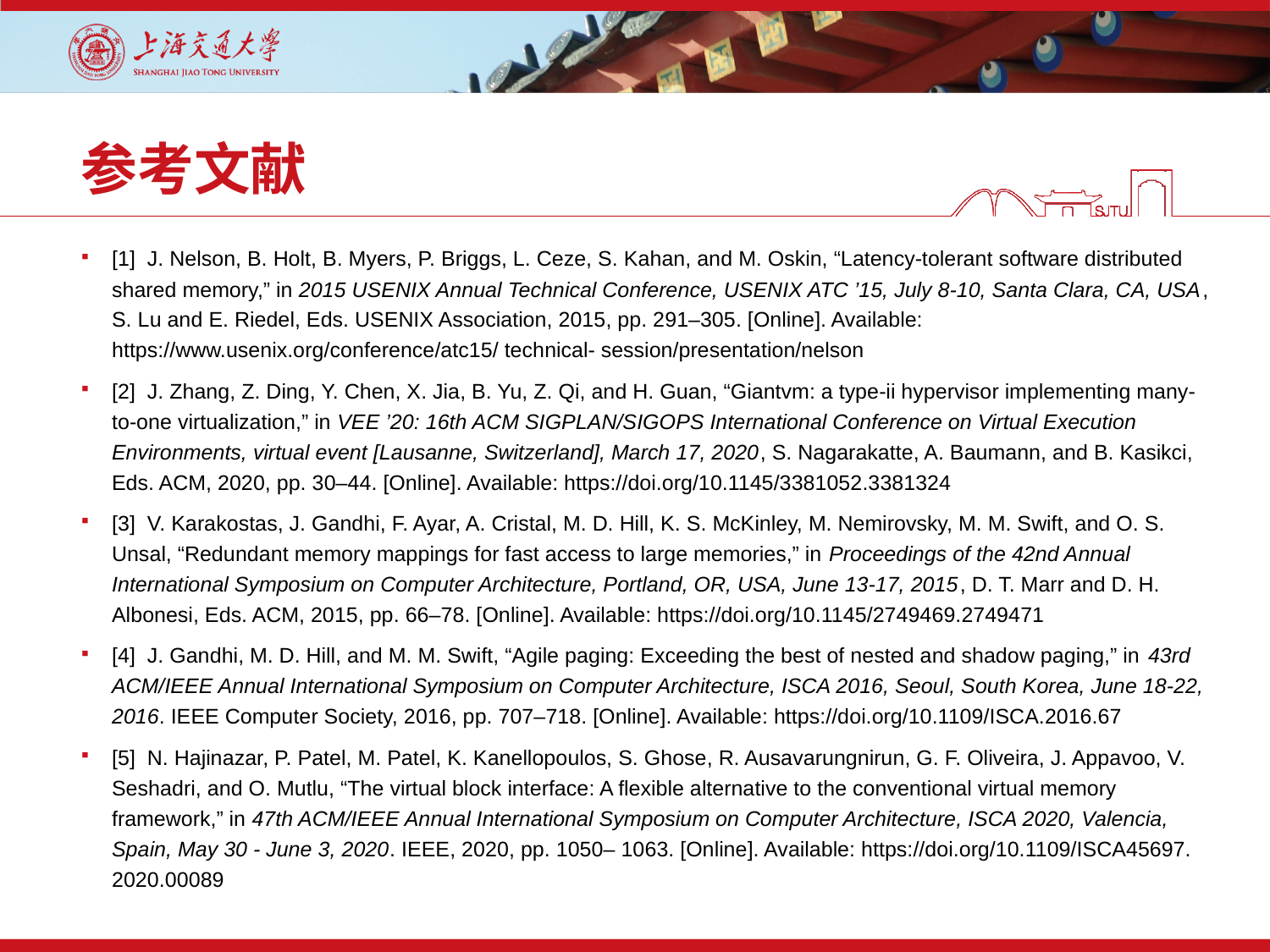

# 参考文献
[1]  J. Nelson, B. Holt, B. Myers, P. Briggs, L. Ceze, S. Kahan, and M. Oskin, “Latency-tolerant software distributed shared memory,” in 2015 USENIX Annual Technical Conference, USENIX ATC ’15, July 8-10, Santa Clara, CA, USA, S. Lu and E. Riedel, Eds. USENIX Association, 2015, pp. 291–305. [Online]. Available: https://www.usenix.org/conference/atc15/ technical- session/presentation/nelson
[2]  J. Zhang, Z. Ding, Y. Chen, X. Jia, B. Yu, Z. Qi, and H. Guan, “Giantvm: a type-ii hypervisor implementing many- to-one virtualization,” in VEE ’20: 16th ACM SIGPLAN/SIGOPS International Conference on Virtual Execution Environments, virtual event [Lausanne, Switzerland], March 17, 2020, S. Nagarakatte, A. Baumann, and B. Kasikci, Eds. ACM, 2020, pp. 30–44. [Online]. Available: https://doi.org/10.1145/3381052.3381324
[3]  V. Karakostas, J. Gandhi, F. Ayar, A. Cristal, M. D. Hill, K. S. McKinley, M. Nemirovsky, M. M. Swift, and O. S. Unsal, “Redundant memory mappings for fast access to large memories,” in Proceedings of the 42nd Annual International Symposium on Computer Architecture, Portland, OR, USA, June 13-17, 2015, D. T. Marr and D. H. Albonesi, Eds. ACM, 2015, pp. 66–78. [Online]. Available: https://doi.org/10.1145/2749469.2749471
[4]  J. Gandhi, M. D. Hill, and M. M. Swift, “Agile paging: Exceeding the best of nested and shadow paging,” in 43rd ACM/IEEE Annual International Symposium on Computer Architecture, ISCA 2016, Seoul, South Korea, June 18-22, 2016. IEEE Computer Society, 2016, pp. 707–718. [Online]. Available: https://doi.org/10.1109/ISCA.2016.67
[5]  N. Hajinazar, P. Patel, M. Patel, K. Kanellopoulos, S. Ghose, R. Ausavarungnirun, G. F. Oliveira, J. Appavoo, V. Seshadri, and O. Mutlu, “The virtual block interface: A flexible alternative to the conventional virtual memory framework,” in 47th ACM/IEEE Annual International Symposium on Computer Architecture, ISCA 2020, Valencia, Spain, May 30 - June 3, 2020. IEEE, 2020, pp. 1050– 1063. [Online]. Available: https://doi.org/10.1109/ISCA45697. 2020.00089